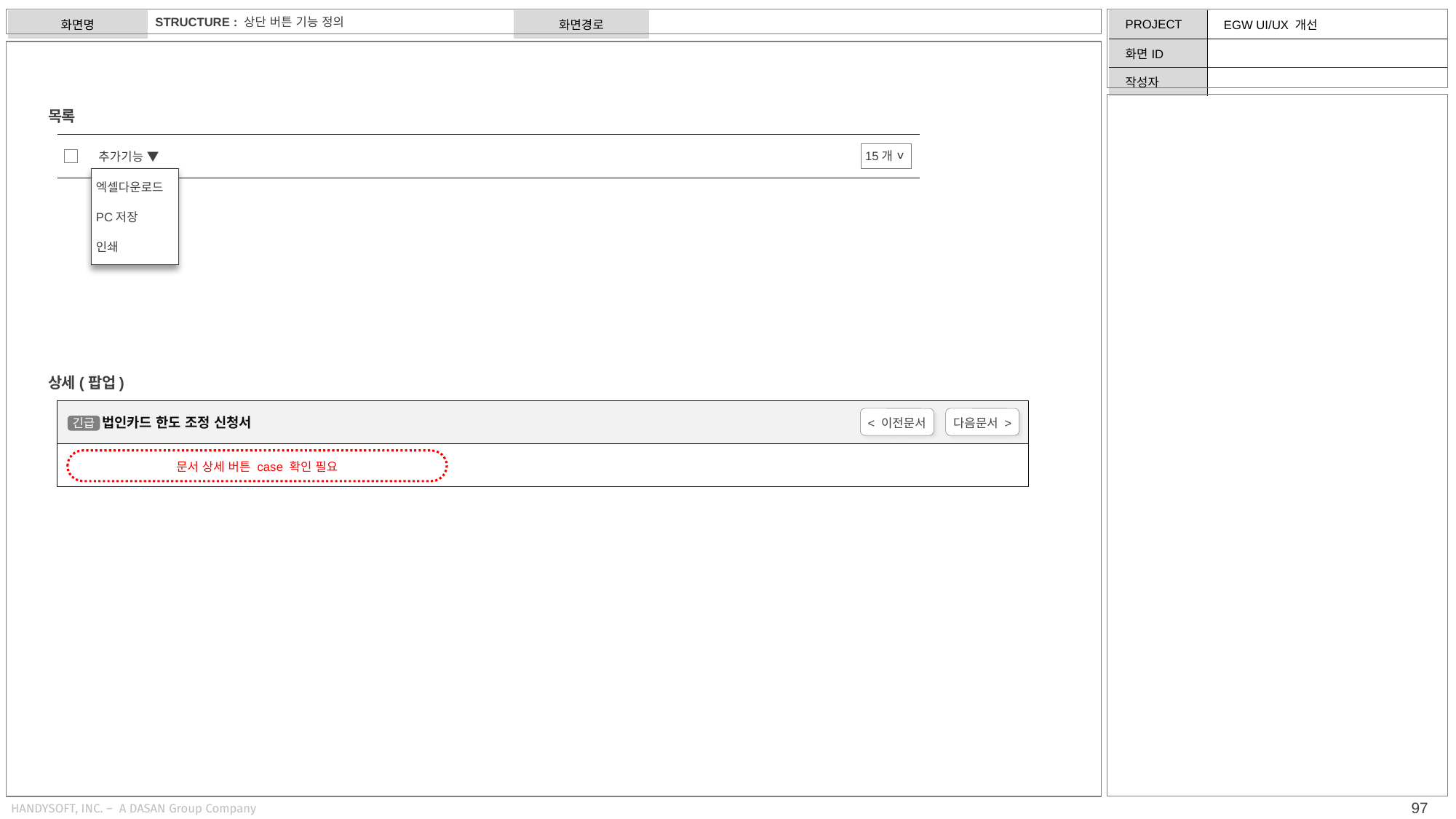

STRUCTURE : 상단 버튼 기능 정의
목록
>
15개
추가기능 ▼

엑셀다운로드
PC저장
인쇄
상세(팝업)
        법인카드 한도 조정 신청서
< 이전문서
다음문서 >
긴급

문서 상세 버튼 case 확인 필요